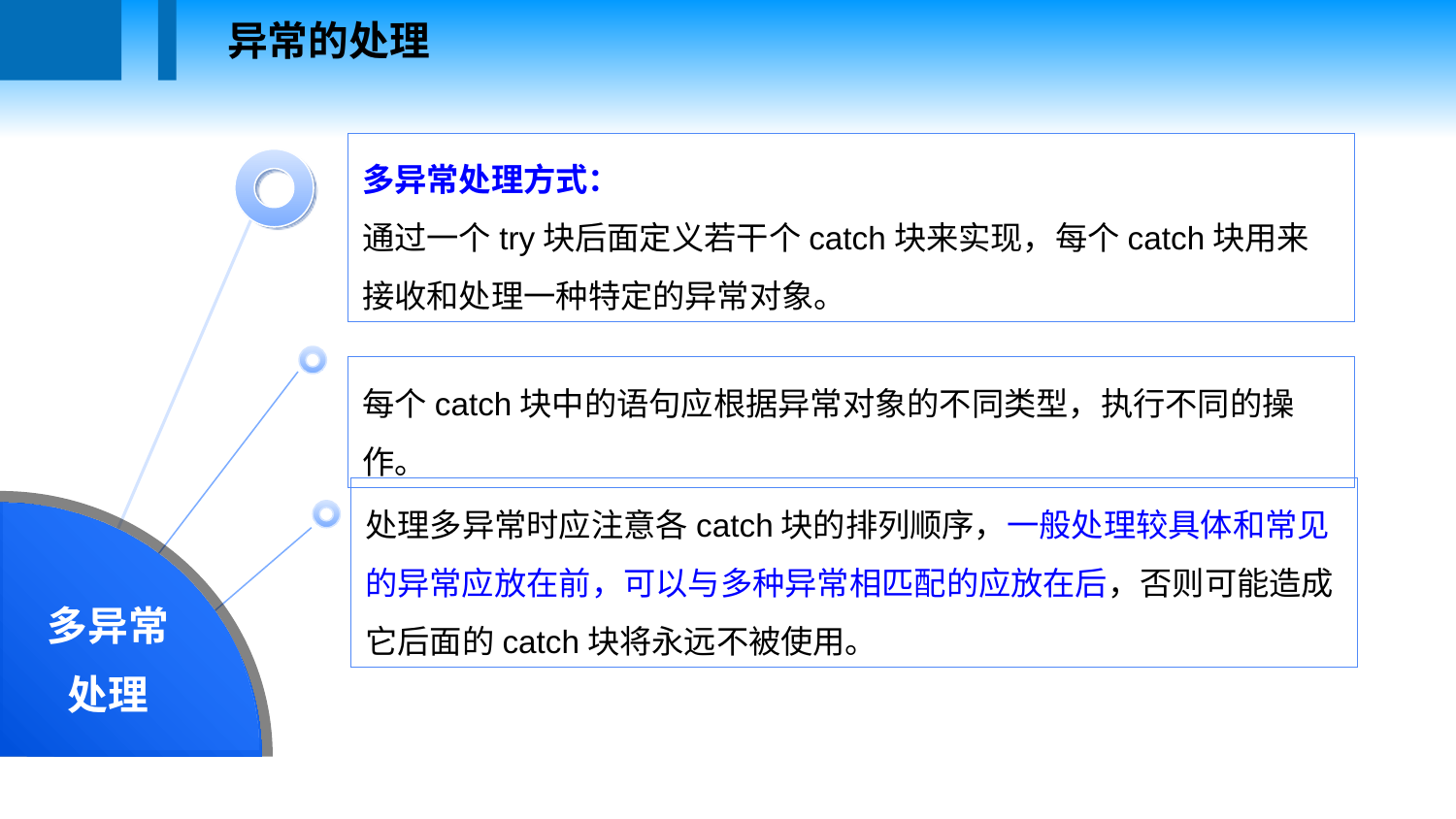

异常的处理
多异常处理方式：
通过一个try块后面定义若干个catch块来实现，每个catch块用来接收和处理一种特定的异常对象。

多异常
处理

每个catch块中的语句应根据异常对象的不同类型，执行不同的操作。
处理多异常时应注意各catch块的排列顺序，一般处理较具体和常见的异常应放在前，可以与多种异常相匹配的应放在后，否则可能造成它后面的catch块将永远不被使用。